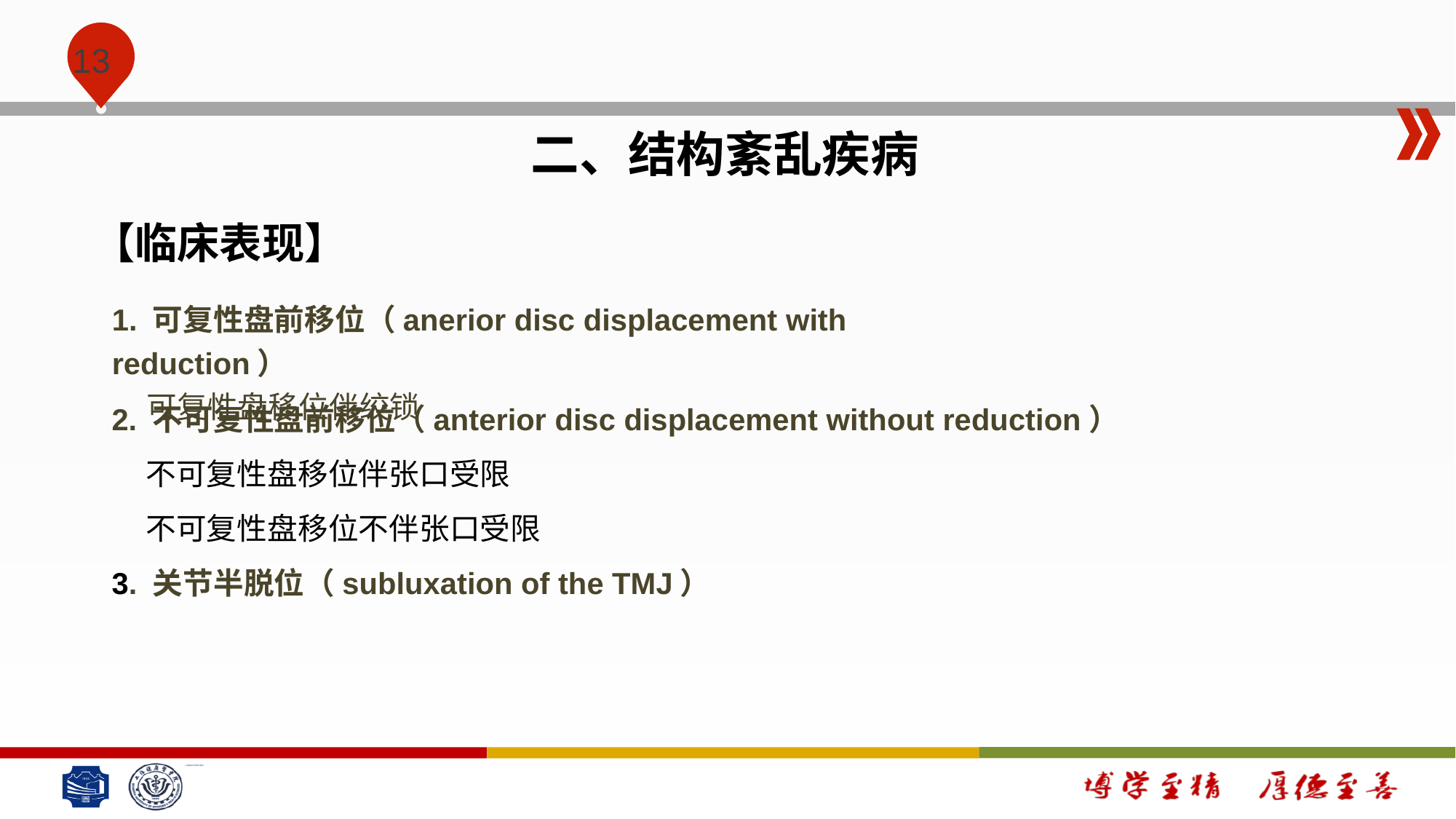

#
二、结构紊乱疾病
【临床表现】

1. 可复性盘前移位（anerior disc displacement with reduction）
    可复性盘移位伴绞锁
2. 不可复性盘前移位（anterior disc displacement without reduction）
    不可复性盘移位伴张口受限
    不可复性盘移位不伴张口受限
3. 关节半脱位（subluxation of the TMJ）